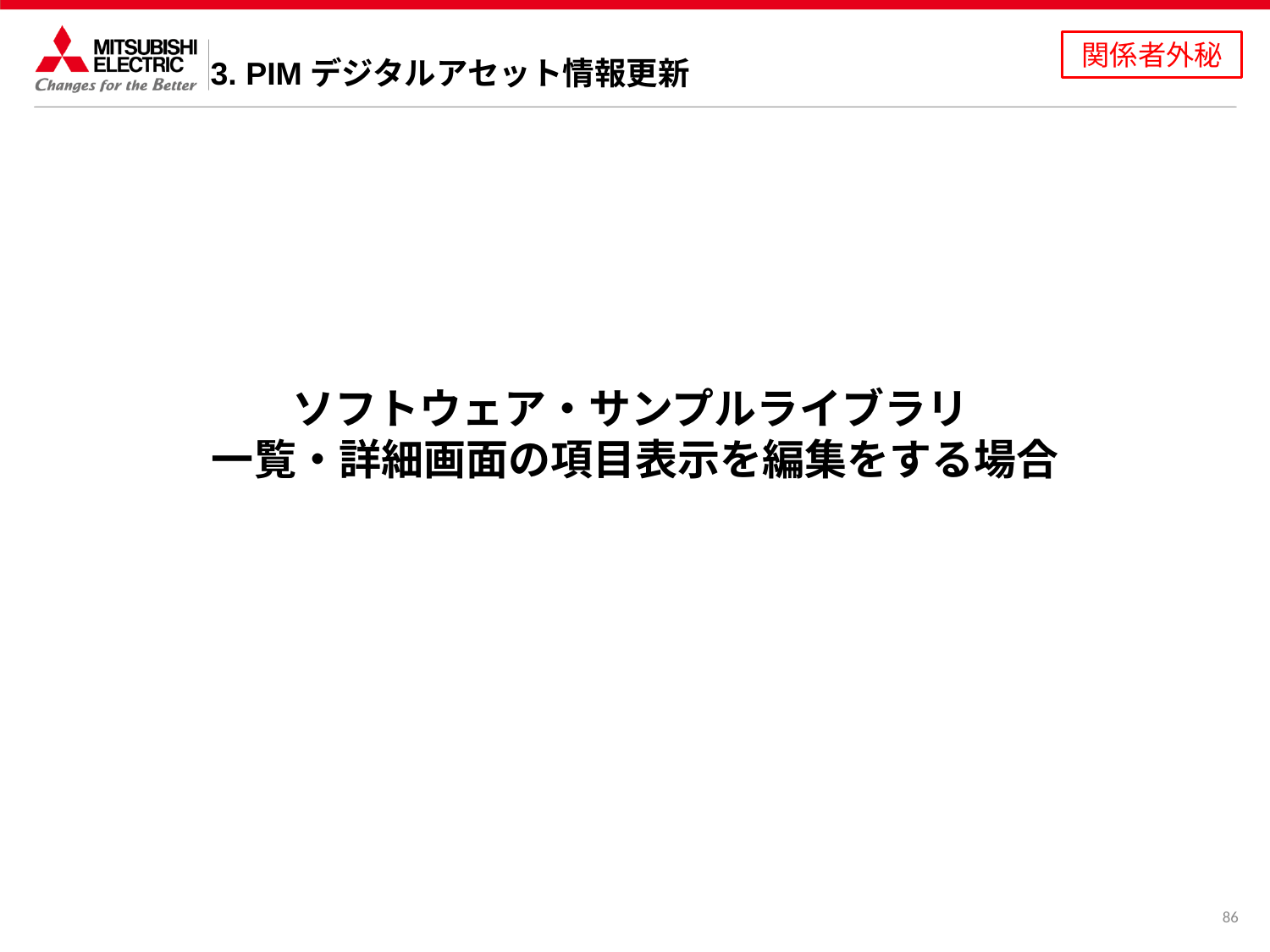

3. PIMデジタルアセット情報更新
# ソフトウェア・サンプルライブラリ 一覧・詳細画面の項目表示を編集をする場合
86